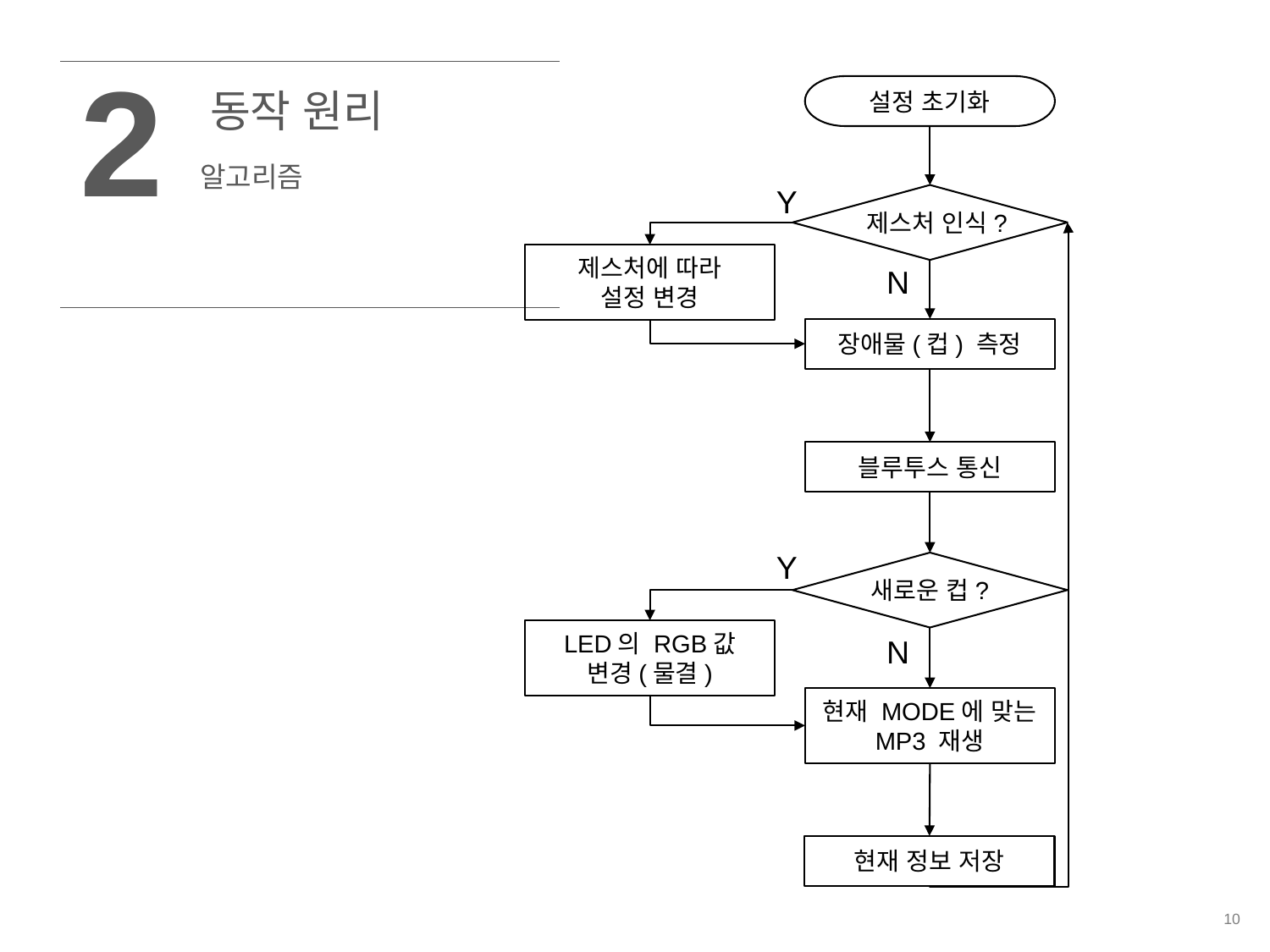

| 2 | 동작 원리 |
| --- | --- |
|  | 알고리즘 |
설정 초기화
Y
제스처 인식?
제스처에 따라
설정 변경
N
장애물(컵) 측정
블루투스 통신
Y
새로운 컵?
LED의 RGB값
변경(물결)
N
현재 MODE에 맞는
MP3 재생
현재 정보 저장